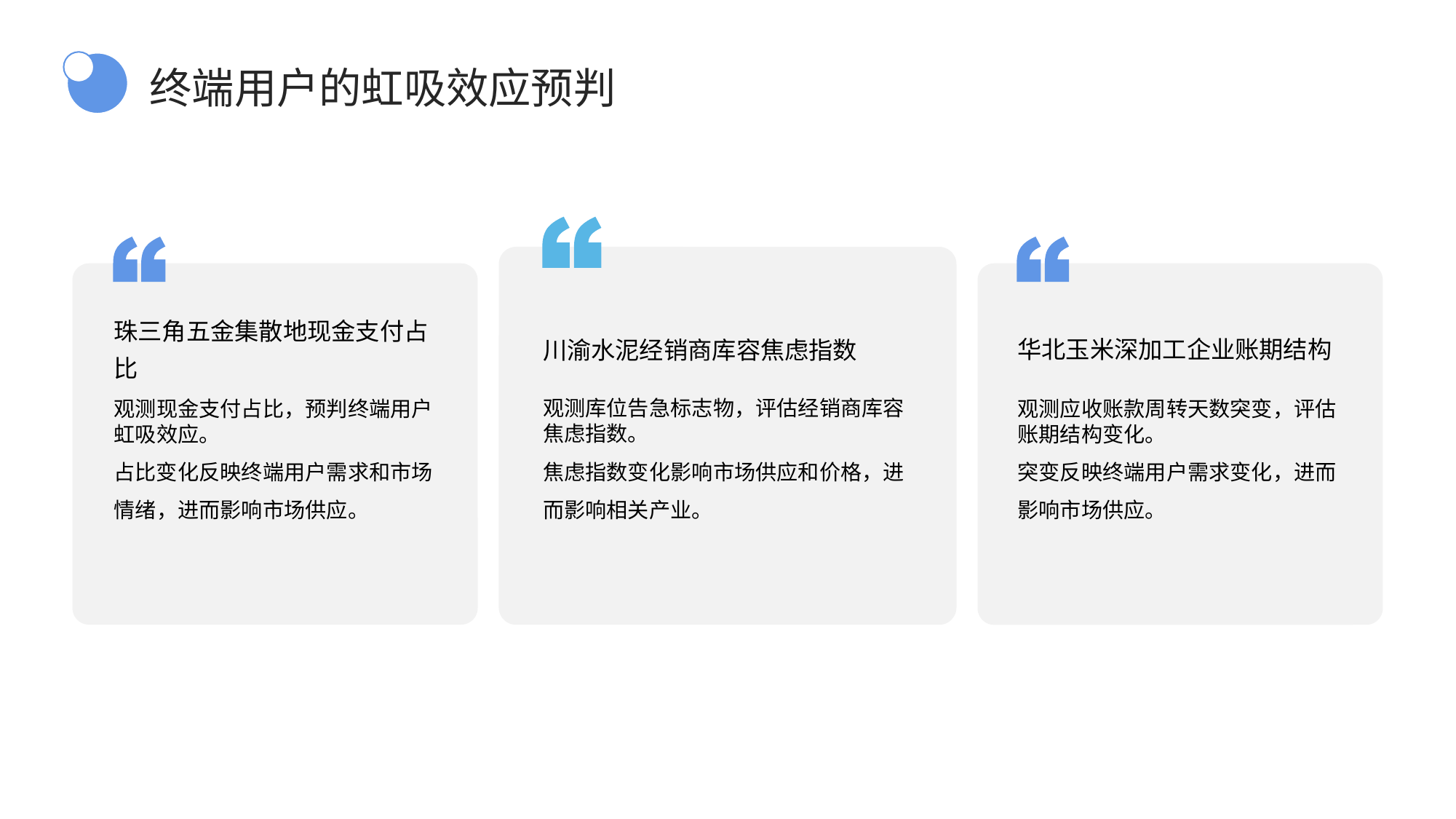

终端用户的虹吸效应预判

珠三角五金集散地现金支付占比
川渝水泥经销商库容焦虑指数
华北玉米深加工企业账期结构
观测库位告急标志物，评估经销商库容焦虑指数。
焦虑指数变化影响市场供应和价格，进而影响相关产业。
观测现金支付占比，预判终端用户虹吸效应。
占比变化反映终端用户需求和市场情绪，进而影响市场供应。
观测应收账款周转天数突变，评估账期结构变化。
突变反映终端用户需求变化，进而影响市场供应。